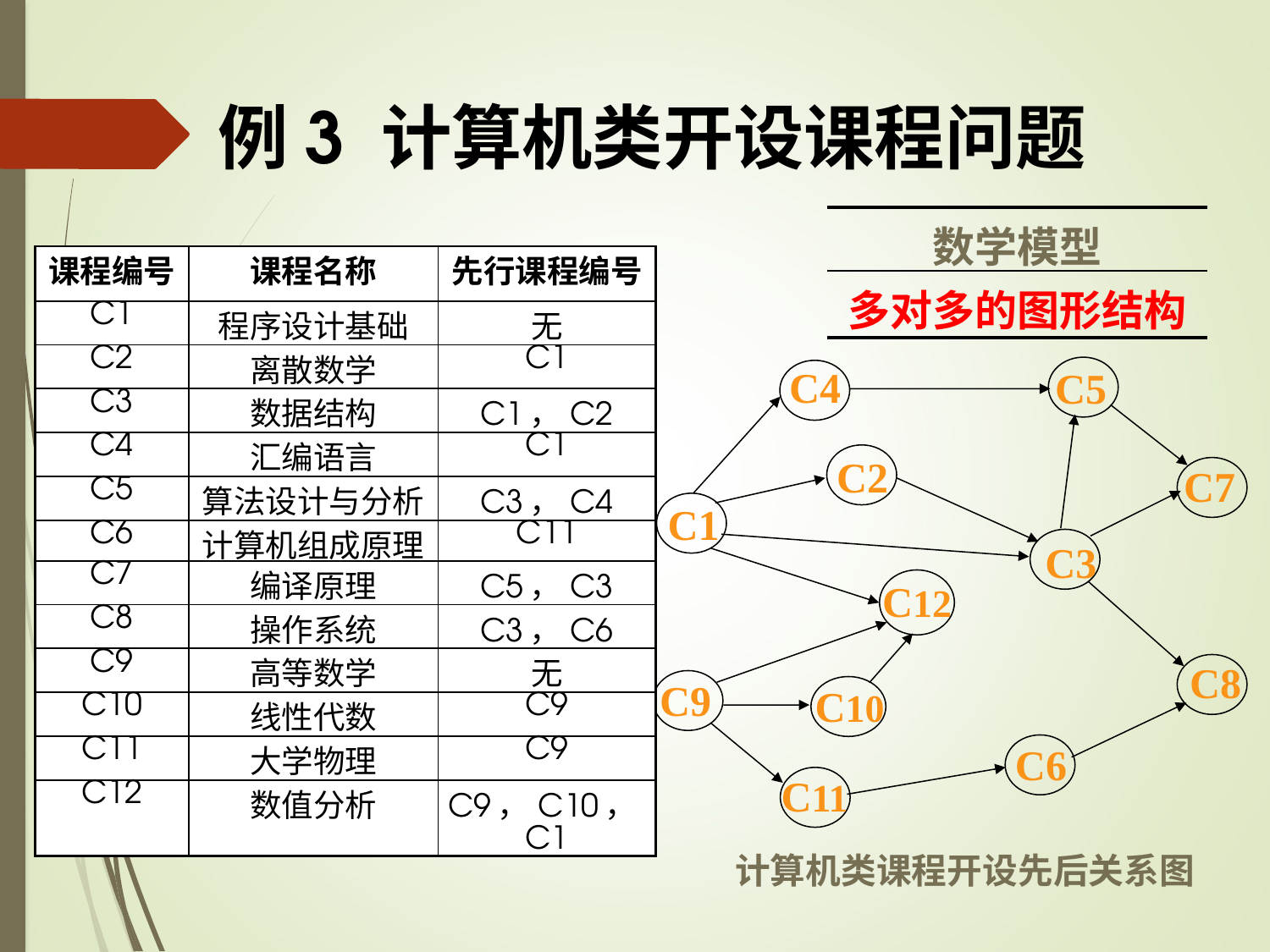

# 例3 计算机类开设课程问题
15
| 数学模型 |
| --- |
| 多对多的图形结构 |
| 课程编号 | 课程名称 | 先行课程编号 |
| --- | --- | --- |
| C1 | 程序设计基础 | 无 |
| C2 | 离散数学 | C1 |
| C3 | 数据结构 | C1，C2 |
| C4 | 汇编语言 | C1 |
| C5 | 算法设计与分析 | C3，C4 |
| C6 | 计算机组成原理 | C11 |
| C7 | 编译原理 | C5，C3 |
| C8 | 操作系统 | C3，C6 |
| C9 | 高等数学 | 无 |
| C10 | 线性代数 | C9 |
| C11 | 大学物理 | C9 |
| C12 | 数值分析 | C9，C10，C1 |
C4
C5

C2

C7

C1

C3

C12

C8

C9

C10

C6

C11

计算机类课程开设先后关系图